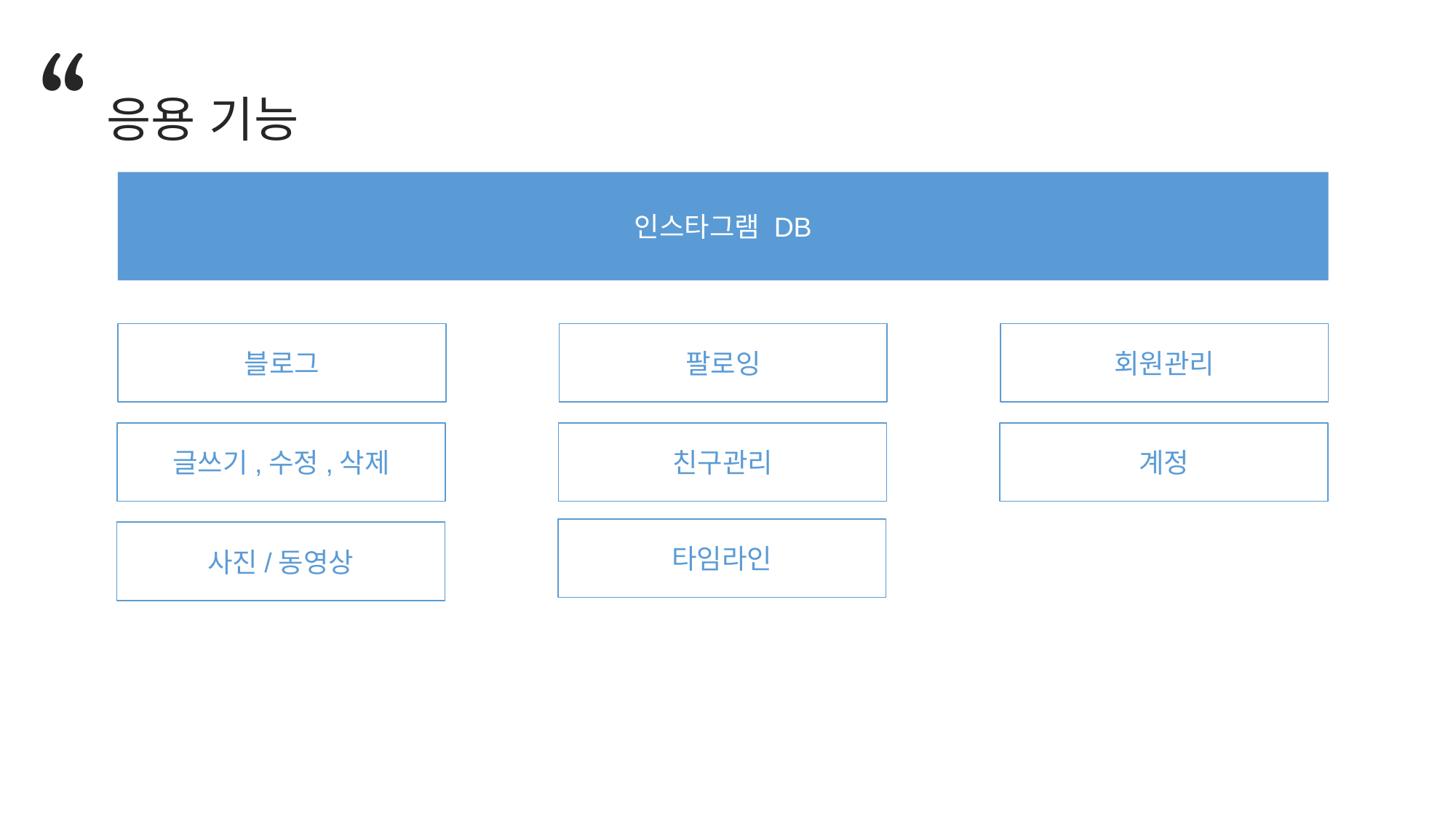

“
응용 기능
인스타그램 DB
블로그
팔로잉
회원관리
글쓰기,수정,삭제
친구관리
계정
타임라인
사진/동영상